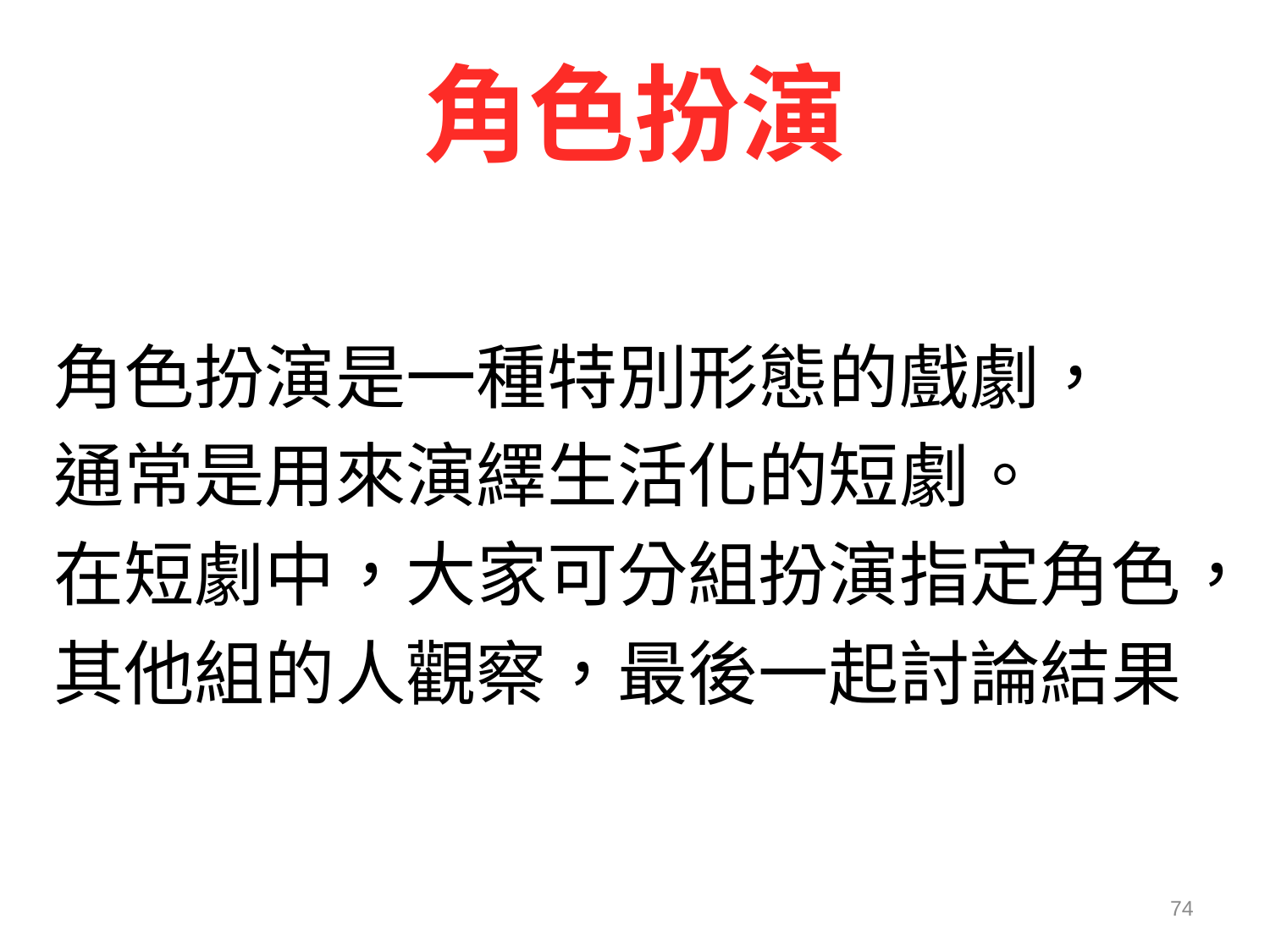

# 角色扮演
角色扮演是一種特別形態的戲劇，
通常是用來演繹生活化的短劇。
在短劇中，大家可分組扮演指定角色，
其他組的人觀察，最後一起討論結果
74